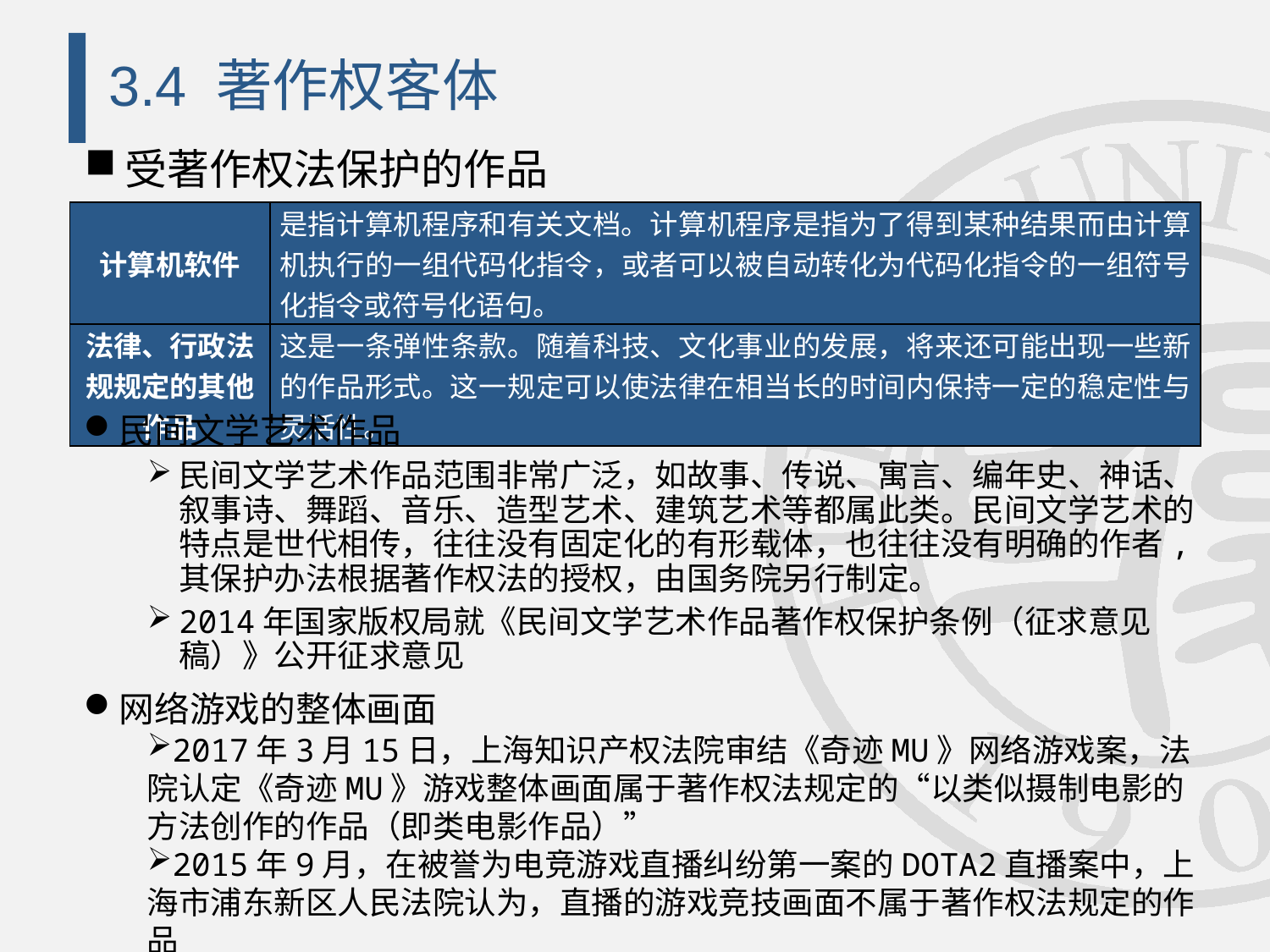

# 3.4 著作权客体
受著作权法保护的作品
| 计算机软件 | 是指计算机程序和有关文档。计算机程序是指为了得到某种结果而由计算机执行的一组代码化指令，或者可以被自动转化为代码化指令的一组符号化指令或符号化语句。 |
| --- | --- |
| 法律、行政法规规定的其他作品 | 这是一条弹性条款。随着科技、文化事业的发展，将来还可能出现一些新的作品形式。这一规定可以使法律在相当长的时间内保持一定的稳定性与灵活性。 |

民间文学艺术作品
民间文学艺术作品范围非常广泛，如故事、传说、寓言、编年史、神话、叙事诗、舞蹈、音乐、造型艺术、建筑艺术等都属此类。民间文学艺术的特点是世代相传，往往没有固定化的有形载体，也往往没有明确的作者,其保护办法根据著作权法的授权，由国务院另行制定。
2014年国家版权局就《民间文学艺术作品著作权保护条例（征求意见稿）》公开征求意见
网络游戏的整体画面
2017年3月15日，上海知识产权法院审结《奇迹MU》网络游戏案，法院认定《奇迹MU》游戏整体画面属于著作权法规定的“以类似摄制电影的方法创作的作品（即类电影作品）”
2015年9月，在被誉为电竞游戏直播纠纷第一案的DOTA2直播案中，上海市浦东新区人民法院认为，直播的游戏竞技画面不属于著作权法规定的作品